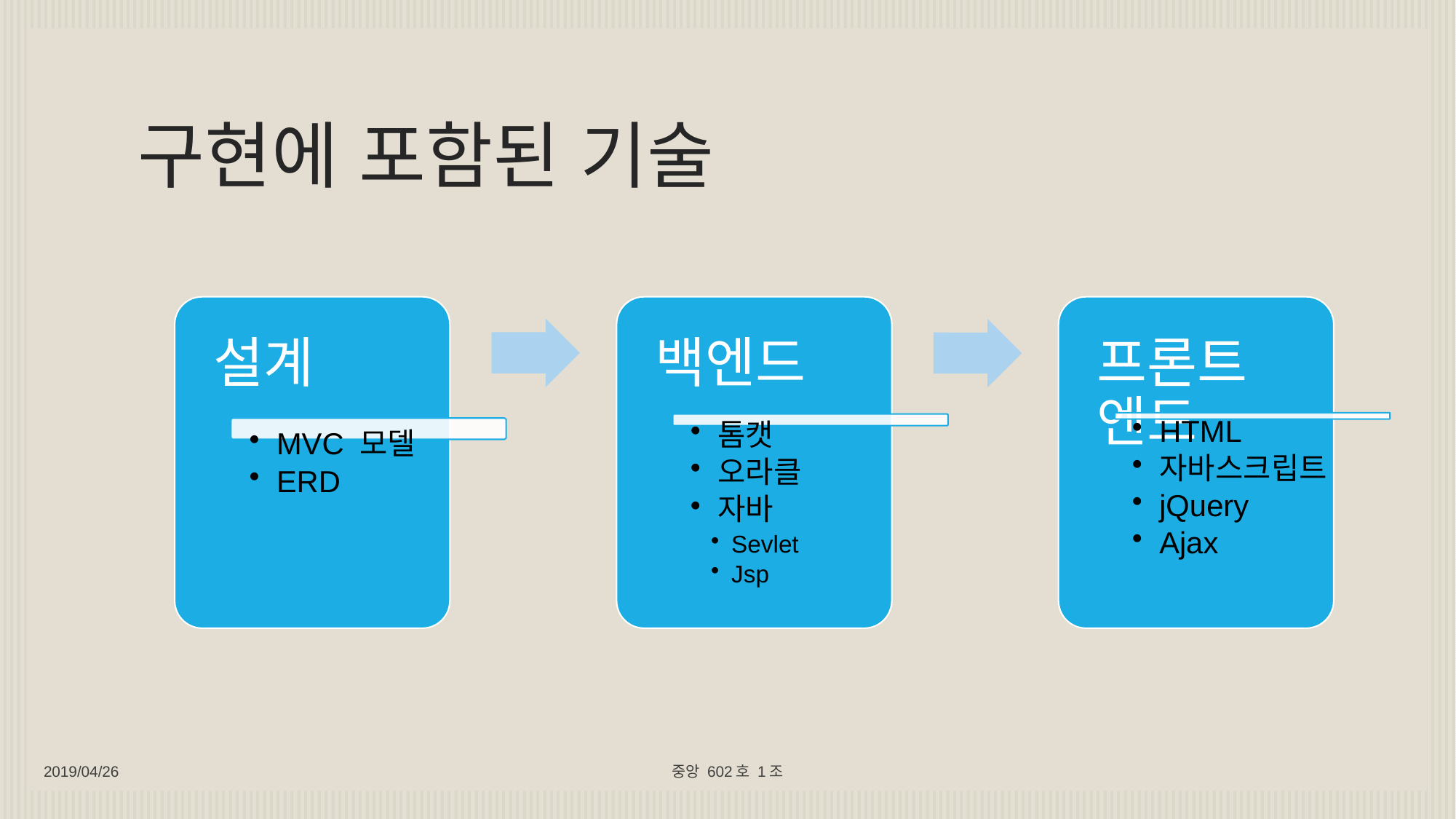

# 구현에 포함된 기술
설계
MVC 모델
ERD

백엔드
톰캣
오라클
자바
Sevlet
Jsp

프론트엔드
HTML
자바스크립트
jQuery
Ajax

2019/04/26
중앙 602호 1조